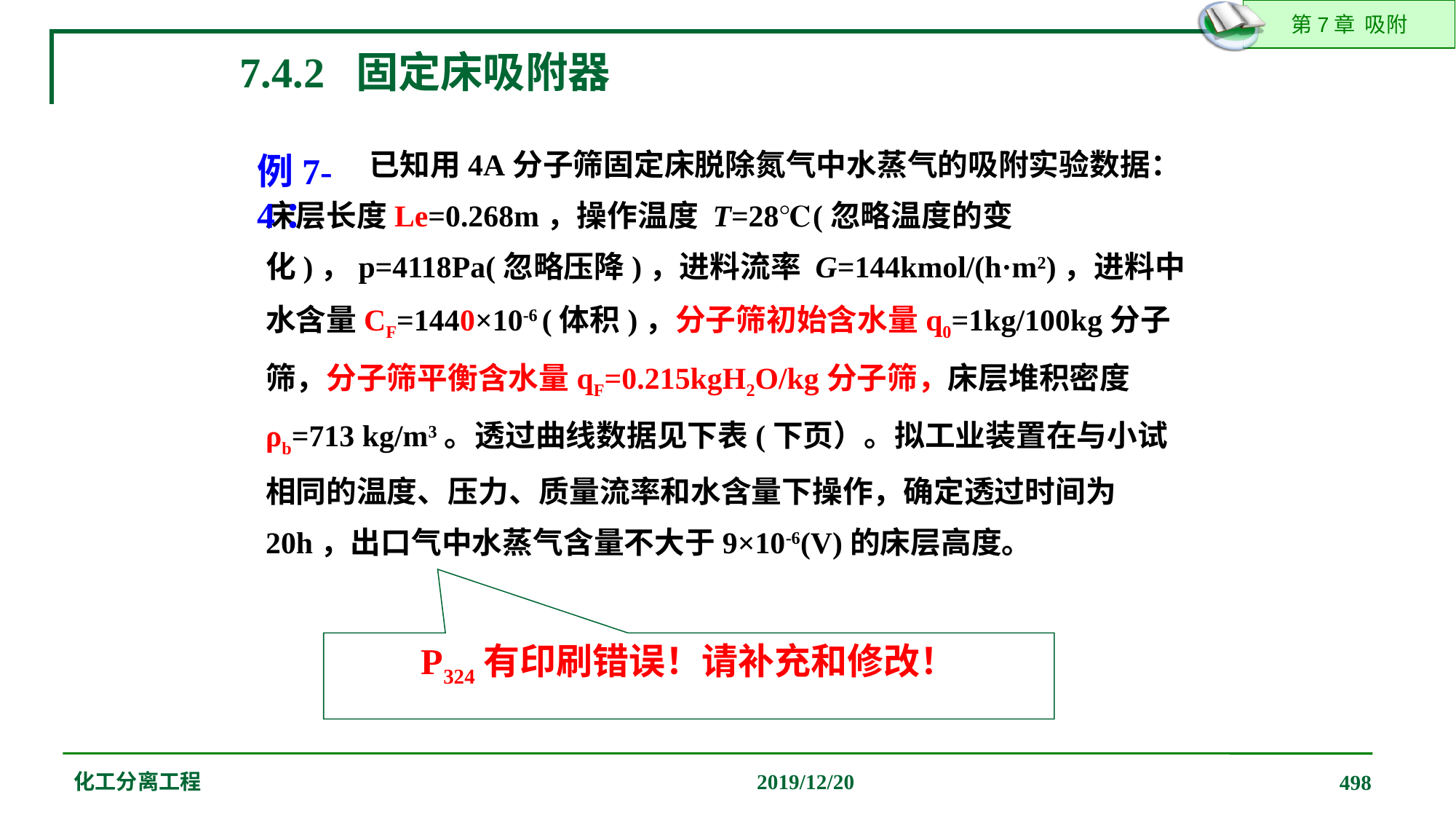

7.4.2  固定床吸附器
              已知用4A分子筛固定床脱除氮气中水蒸气的吸附实验数据：床层长度Le=0.268m，操作温度 T=28℃(忽略温度的变化)，p=4118Pa(忽略压降)，进料流率 G=144kmol/(h·m2)，进料中水含量CF=1440×10-6 (体积)，分子筛初始含水量q0=1kg/100kg分子筛，分子筛平衡含水量qF=0.215kgH2O/kg分子筛，床层堆积密度ρb=713 kg/m3。透过曲线数据见下表(下页）。拟工业装置在与小试相同的温度、压力、质量流率和水含量下操作，确定透过时间为20h，出口气中水蒸气含量不大于9×10-6(V)的床层高度。
例7-4：
P324有印刷错误！请补充和修改！
化工分离工程
2019/12/20
498